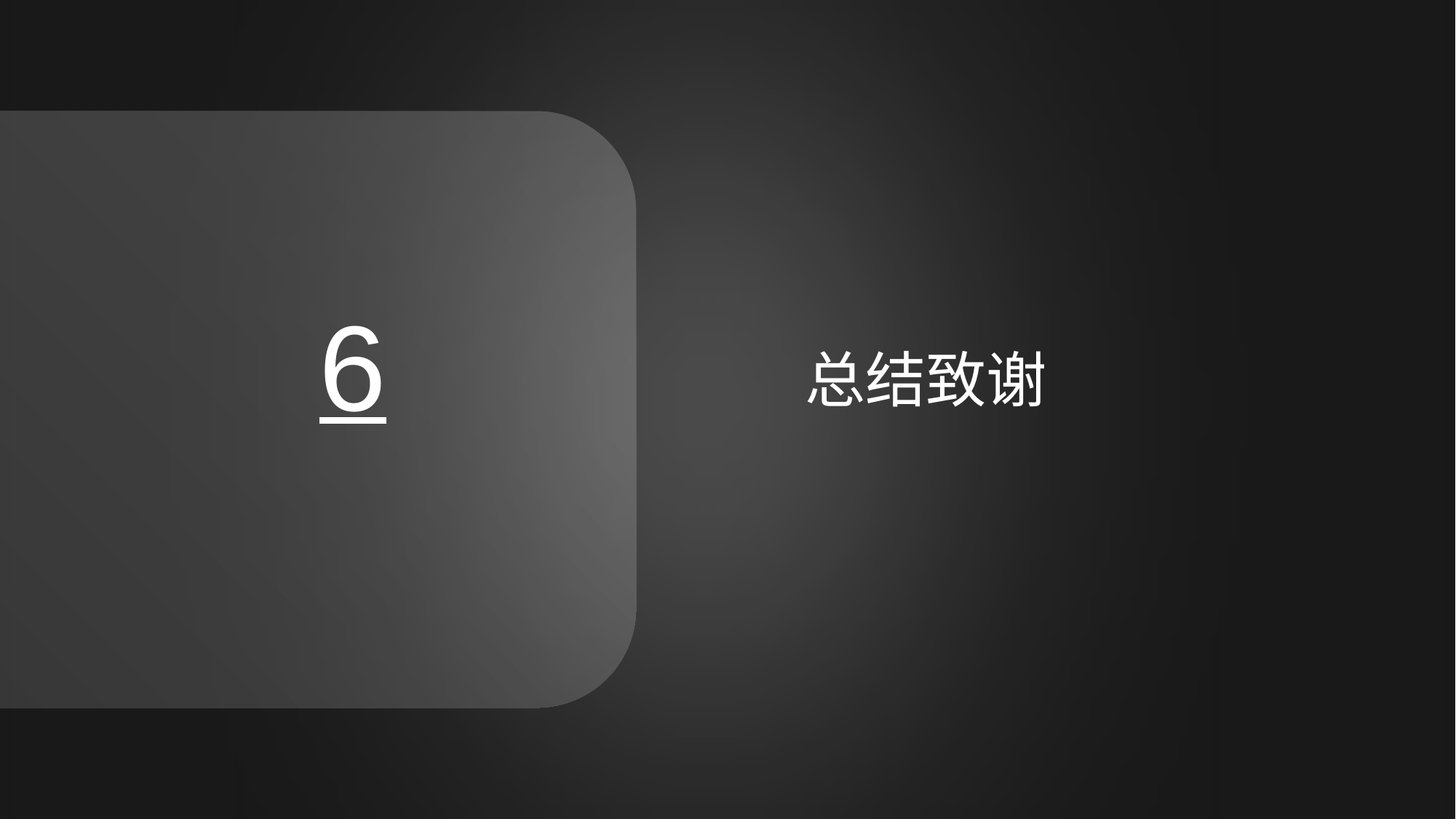

数据库构建
发布文章前后端
主页开发
标签管理
缓慢查询技术
后端项目搭建
评论与回复功能
消息通知功能
管理系统前后端
接口权限与JWT
黄子凌
范文波

6
总结致谢

登录注册
用户个人资料
我的收藏
需求规约
曹奥广
前端项目搭建
创作者中心前后端
主页开发
点赞收藏关注转发
UI设计美化与PPT制作
顾建阳